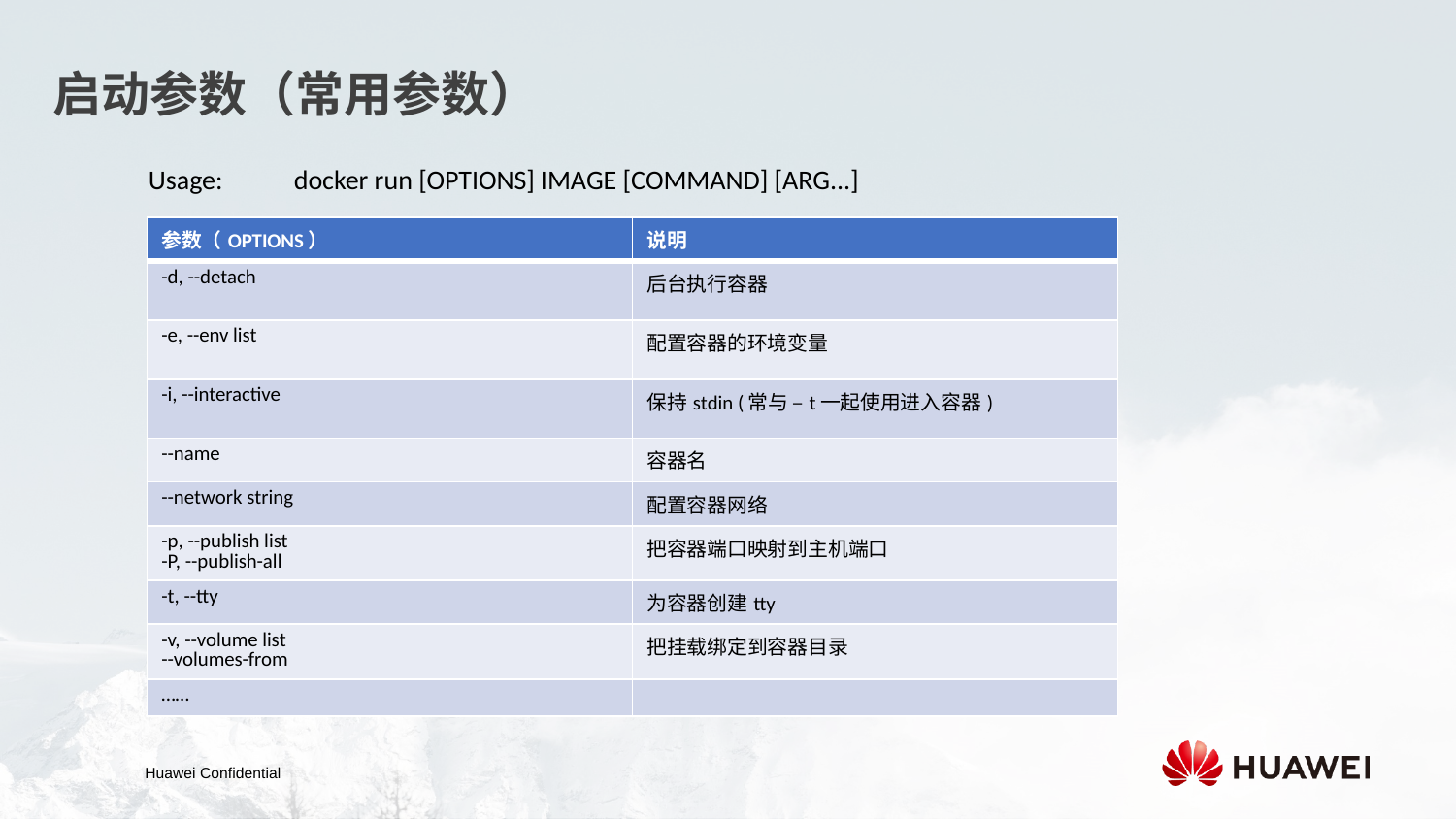

启动参数（常用参数）
Usage:	docker run [OPTIONS] IMAGE [COMMAND] [ARG...]
| 参数（OPTIONS） | 说明 |
| --- | --- |
| -d, --detach | 后台执行容器 |
| -e, --env list | 配置容器的环境变量 |
| -i, --interactive | 保持stdin (常与 –t一起使用进入容器) |
| --name | 容器名 |
| --network string | 配置容器网络 |
| -p, --publish list -P, --publish-all | 把容器端口映射到主机端口 |
| -t, --tty | 为容器创建tty |
| -v, --volume list --volumes-from | 把挂载绑定到容器目录 |
| …… |  |